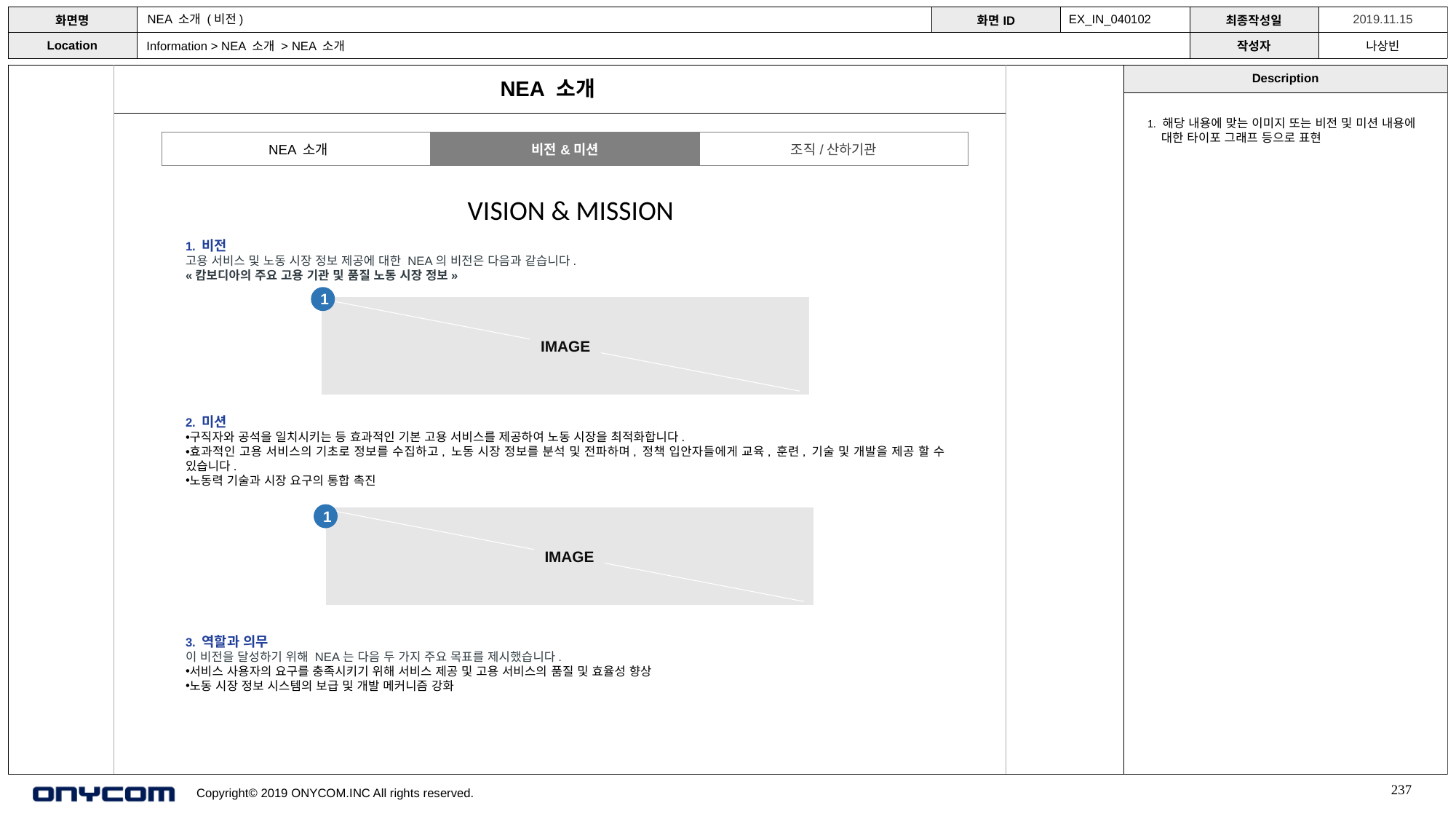

NEA 소개 (비전)
EX_IN_040102
Information > NEA 소개 > NEA 소개
NEA 소개
1. 해당 내용에 맞는 이미지 또는 비전 및 미션 내용에 대한 타이포 그래프 등으로 표현
| NEA 소개 | 비전&미션 | 조직/산하기관 |
| --- | --- | --- |
VISION & MISSION
1. 비전
고용 서비스 및 노동 시장 정보 제공에 대한 NEA의 비전은 다음과 같습니다.
«캄보디아의 주요 고용 기관 및 품질 노동 시장 정보»

2. 미션
구직자와 공석을 일치시키는 등 효과적인 기본 고용 서비스를 제공하여 노동 시장을 최적화합니다.
효과적인 고용 서비스의 기초로 정보를 수집하고, 노동 시장 정보를 분석 및 전파하며, 정책 입안자들에게 교육, 훈련, 기술 및 개발을 제공 할 수 있습니다.
노동력 기술과 시장 요구의 통합 촉진

3. 역할과 의무
이 비전을 달성하기 위해 NEA는 다음 두 가지 주요 목표를 제시했습니다.
서비스 사용자의 요구를 충족시키기 위해 서비스 제공 및 고용 서비스의 품질 및 효율성 향상
노동 시장 정보 시스템의 보급 및 개발 메커니즘 강화
1

IMAGE
1

IMAGE
237